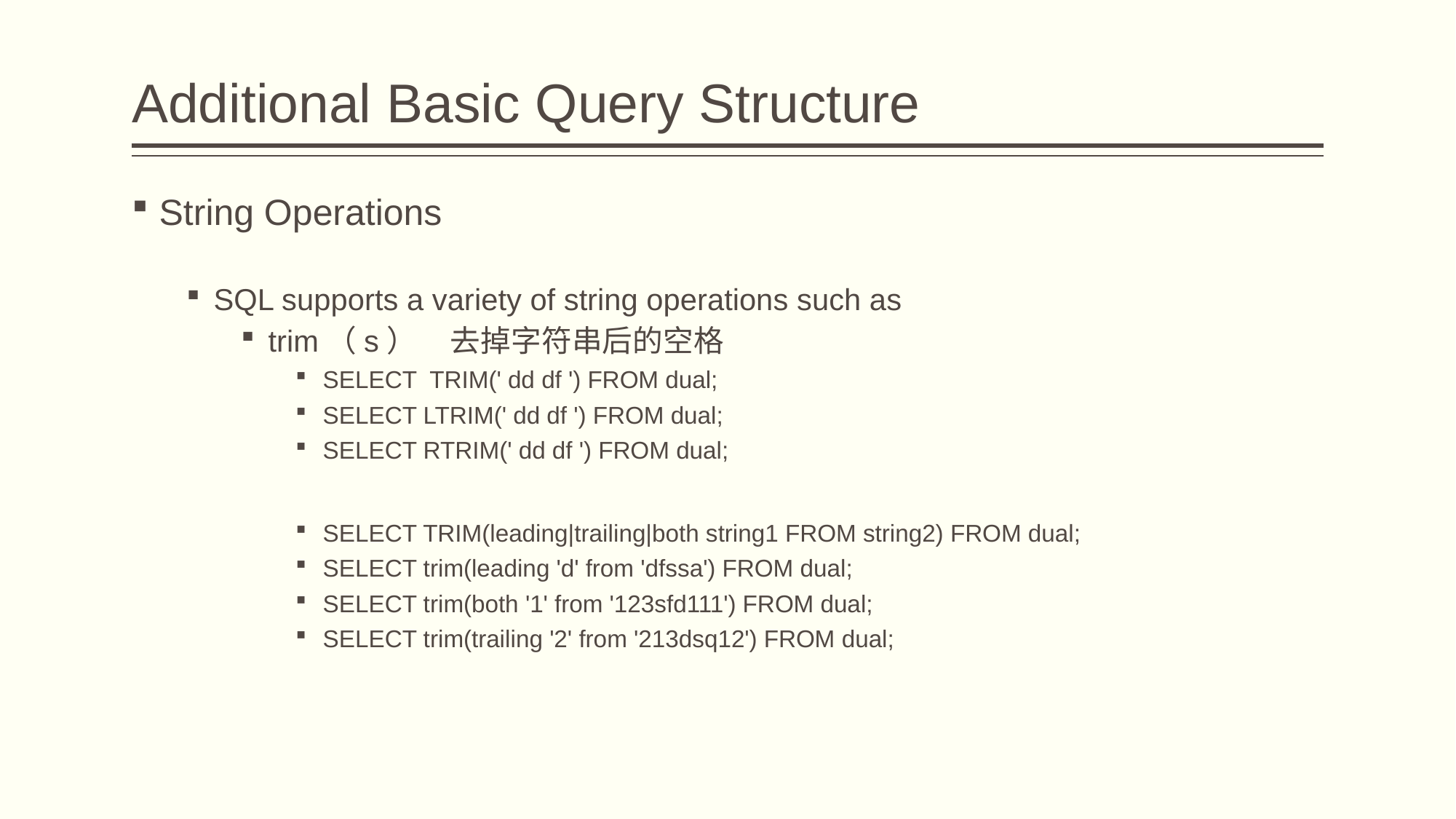

# Additional Basic Query Structure
String Operations

SQL supports a variety of string operations such as
trim（s）     去掉字符串后的空格
SELECT  TRIM(' dd df ') FROM dual;
SELECT LTRIM(' dd df ') FROM dual;
SELECT RTRIM(' dd df ') FROM dual;

SELECT TRIM(leading|trailing|both string1 FROM string2) FROM dual;
SELECT trim(leading 'd' from 'dfssa') FROM dual;
SELECT trim(both '1' from '123sfd111') FROM dual;
SELECT trim(trailing '2' from '213dsq12') FROM dual;